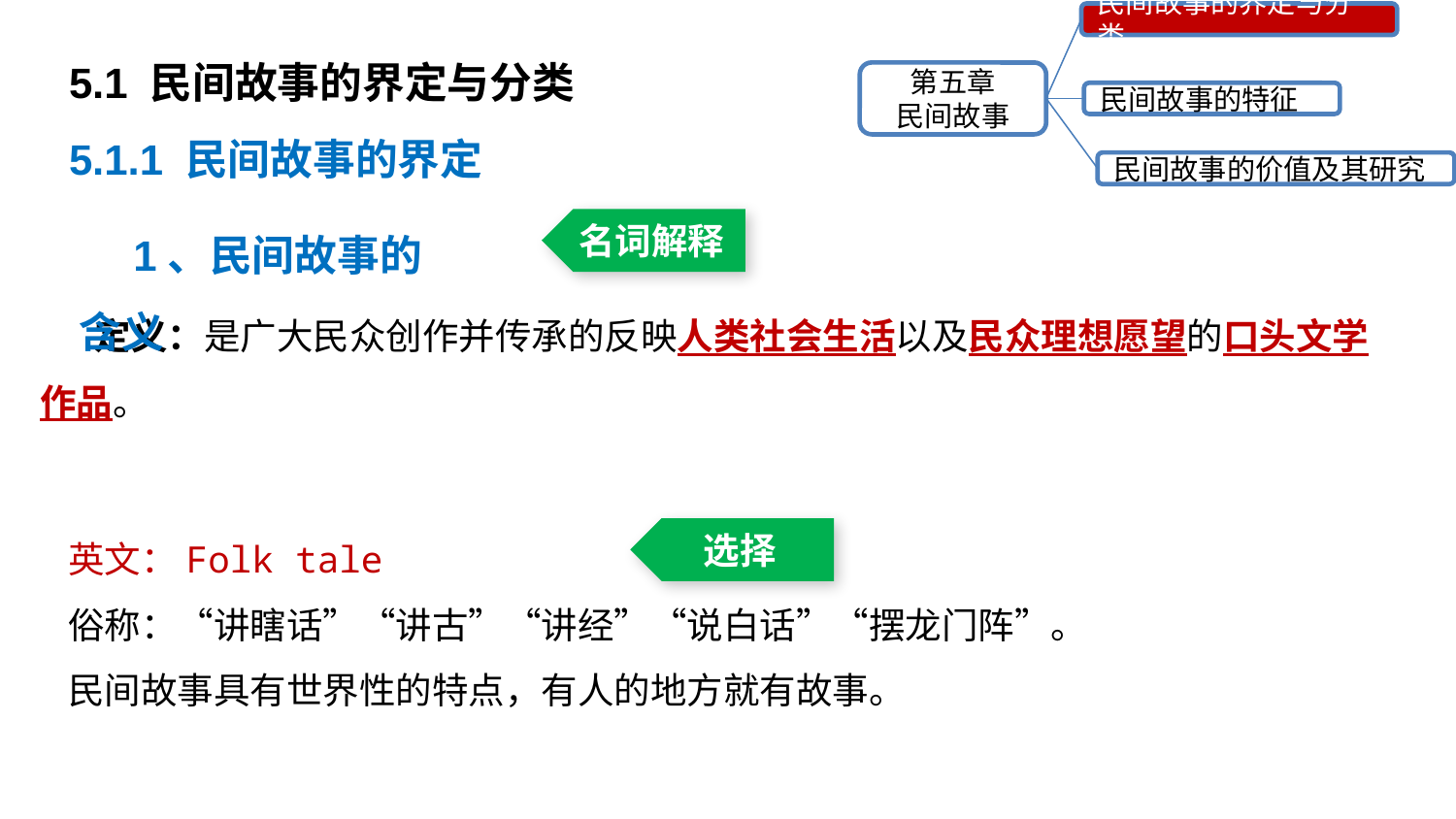

民间故事的界定与分类
第五章
民间故事
民间故事的特征
民间故事的价值及其研究
5.1 民间故事的界定与分类
5.1.1 民间故事的界定
1、民间故事的含义
名词解释
定义：是广大民众创作并传承的反映人类社会生活以及民众理想愿望的口头文学作品。

英文：Folk tale
俗称：“讲瞎话”“讲古”“讲经”“说白话”“摆龙门阵”。
民间故事具有世界性的特点，有人的地方就有故事。
选择